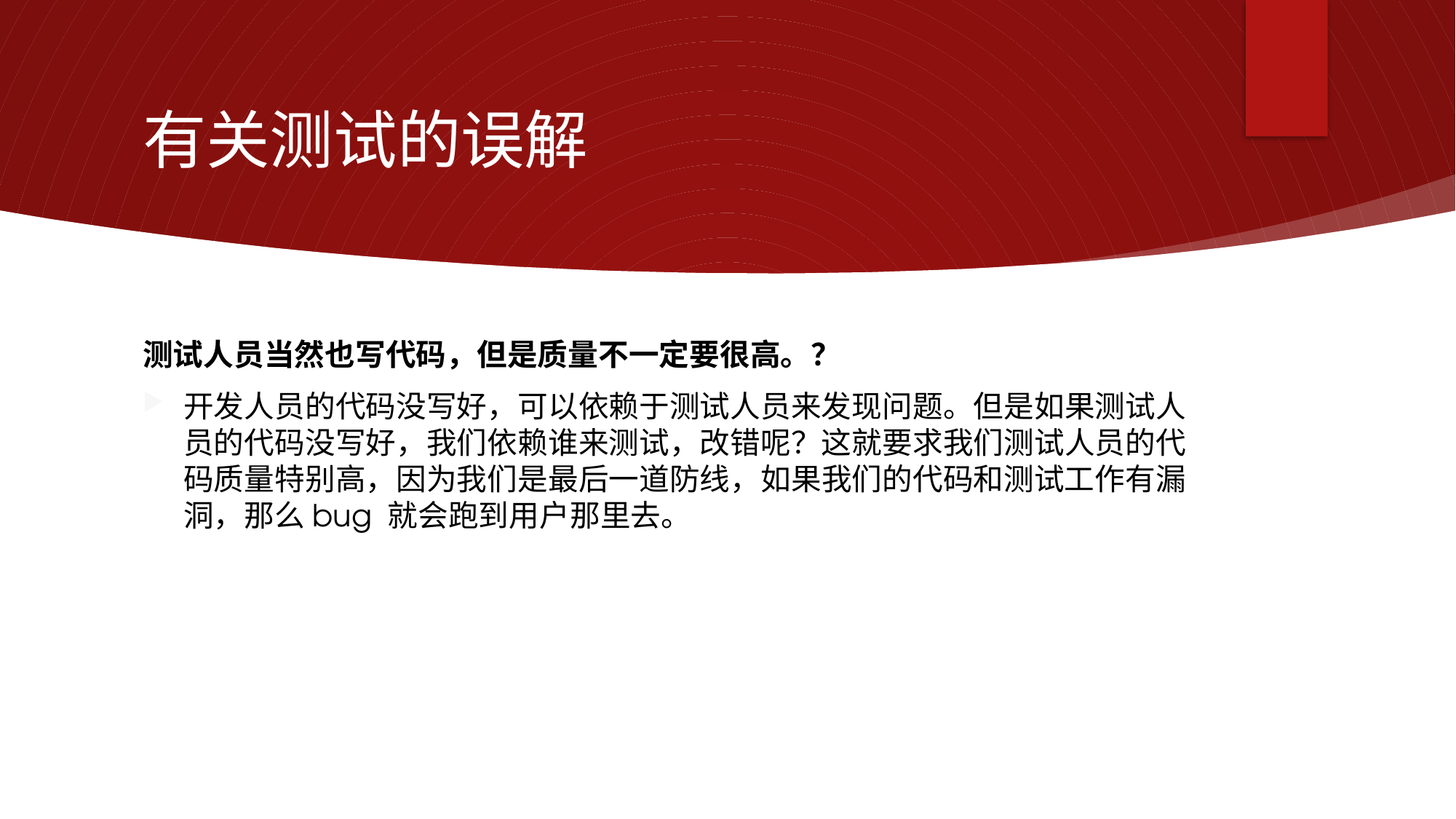

# 有关测试的误解

测试人员当然也写代码，但是质量不一定要很高。？
开发人员的代码没写好，可以依赖于测试人员来发现问题。但是如果测试人员的代码没写好，我们依赖谁来测试，改错呢？这就要求我们测试人员的代码质量特别高，因为我们是最后一道防线，如果我们的代码和测试工作有漏洞，那么bug 就会跑到用户那里去。